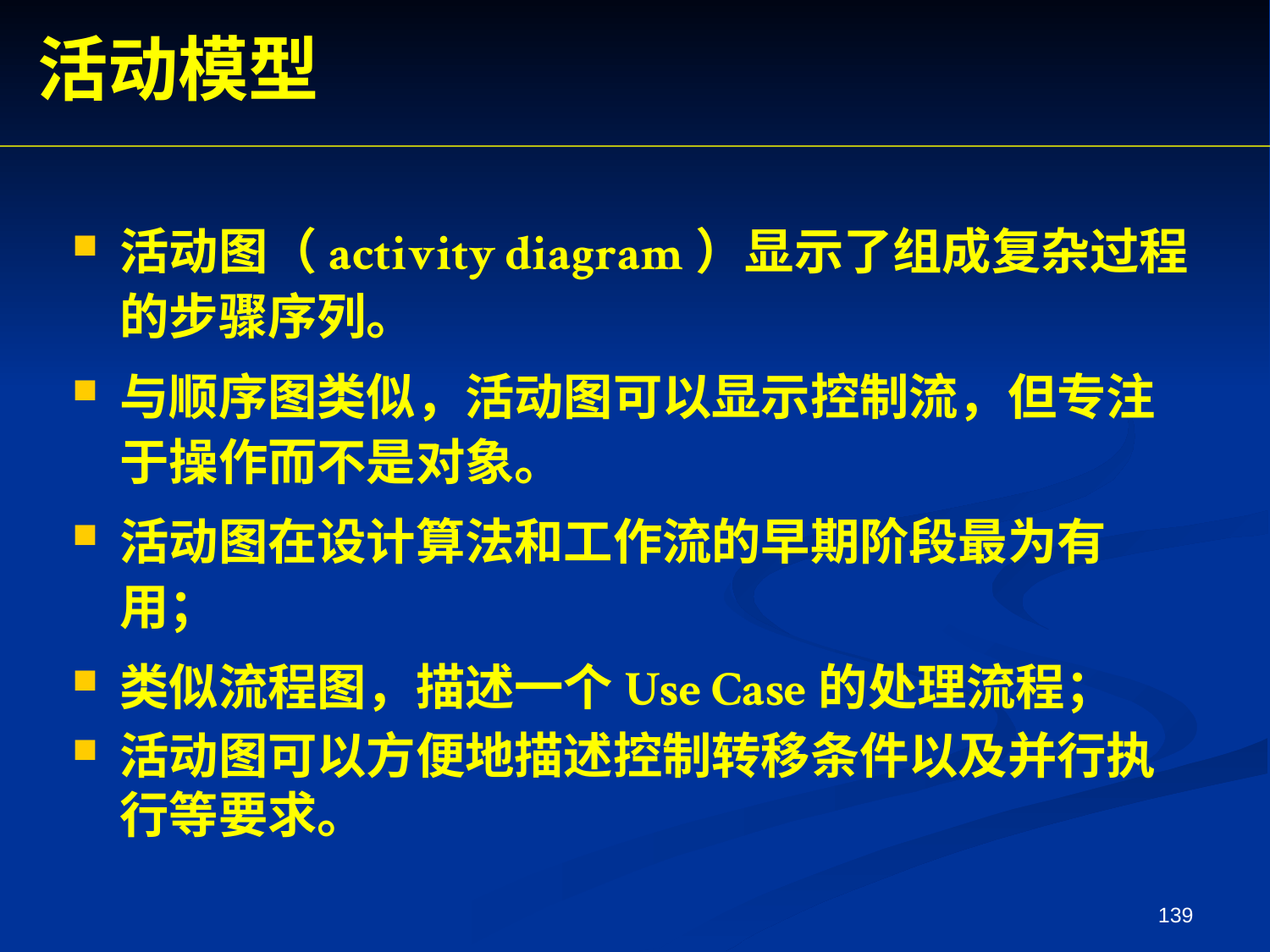

活动模型

活动图（activity diagram）显示了组成复杂过程的步骤序列。
与顺序图类似，活动图可以显示控制流，但专注于操作而不是对象。
活动图在设计算法和工作流的早期阶段最为有用；
类似流程图，描述一个Use Case的处理流程；
活动图可以方便地描述控制转移条件以及并行执行等要求。
139